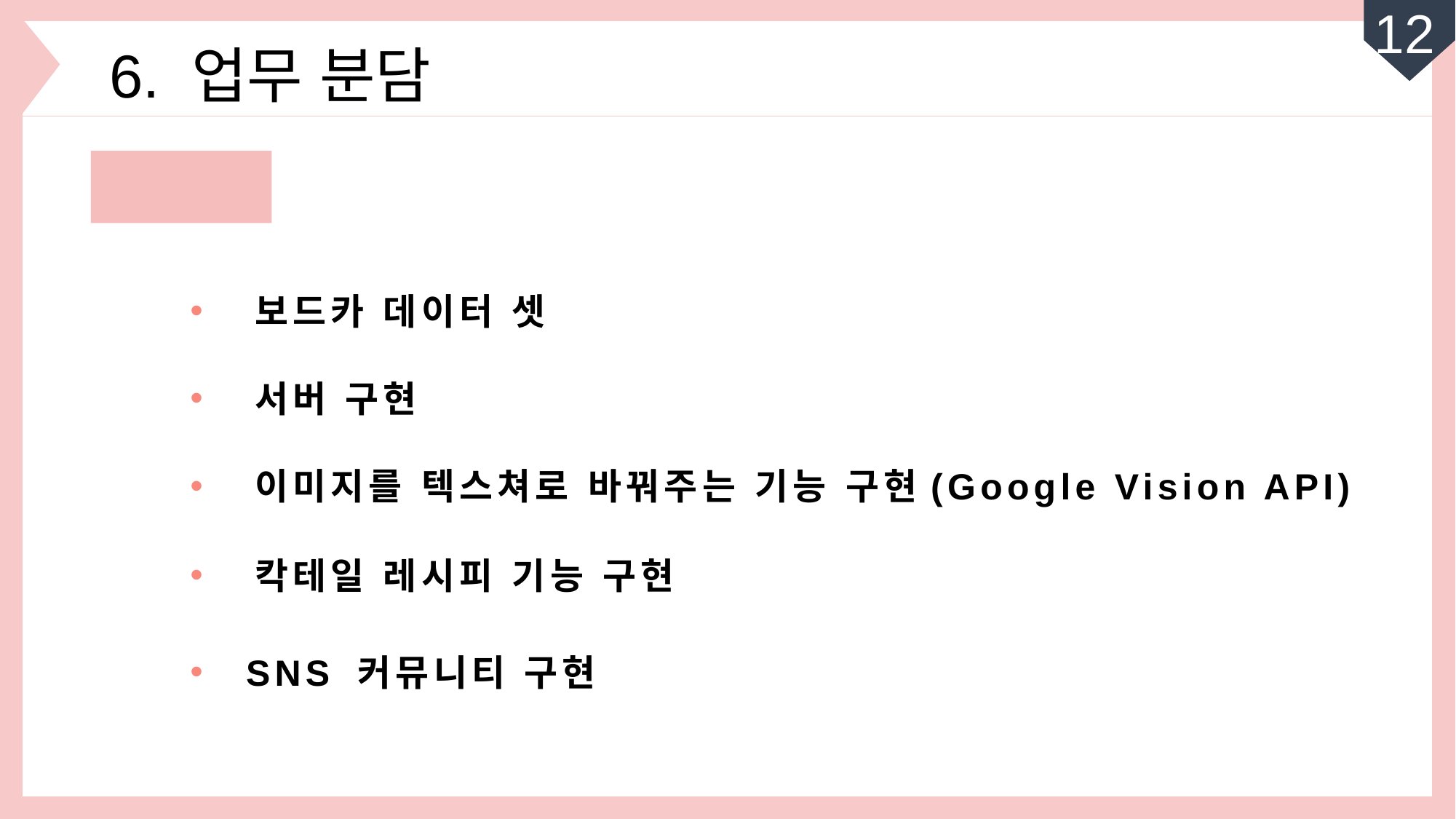

12

6. 업무 분담

최영재
 보드카 데이터 셋
 서버 구현
 이미지를 텍스쳐로 바꿔주는 기능 구현(Google Vision API)
 칵테일 레시피 기능 구현
 SNS 커뮤니티 구현